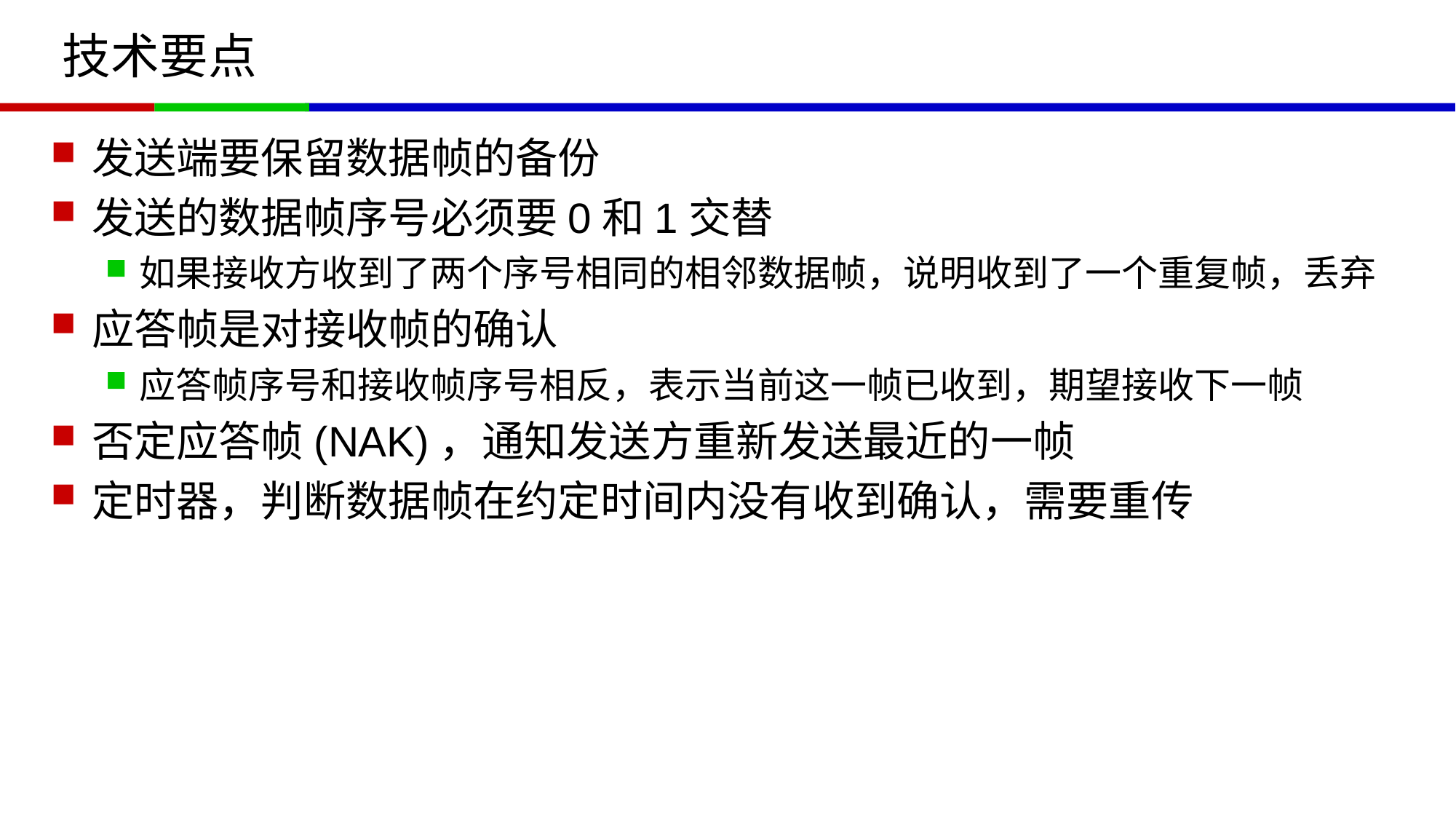

# 技术要点
发送端要保留数据帧的备份
发送的数据帧序号必须要0和1交替
如果接收方收到了两个序号相同的相邻数据帧，说明收到了一个重复帧，丢弃
应答帧是对接收帧的确认
应答帧序号和接收帧序号相反，表示当前这一帧已收到，期望接收下一帧
否定应答帧(NAK)，通知发送方重新发送最近的一帧
定时器，判断数据帧在约定时间内没有收到确认，需要重传

56